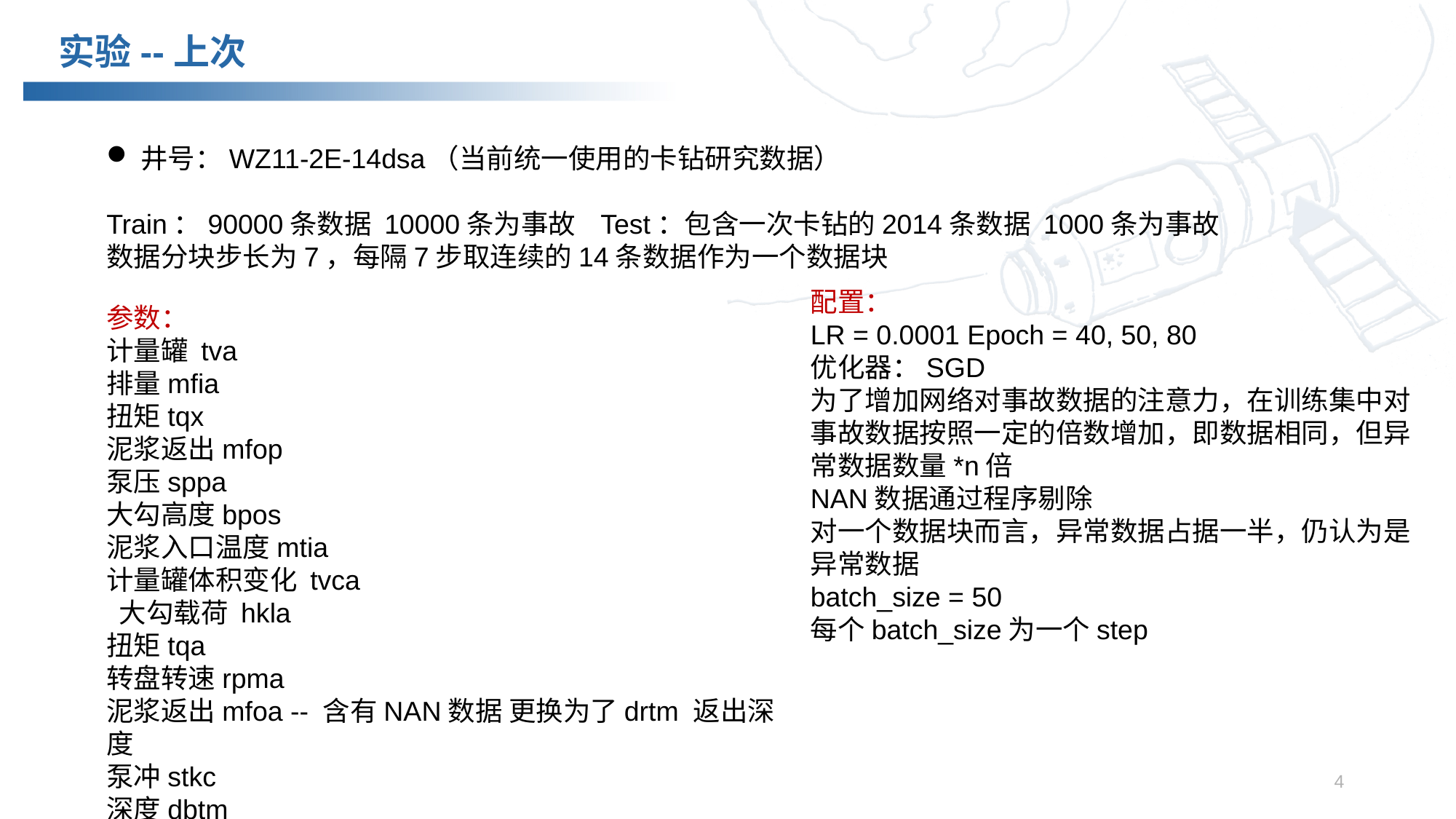

实验--上次

井号：WZ11-2E-14dsa（当前统一使用的卡钻研究数据）

Train：90000条数据 10000条为事故   Test：包含一次卡钻的2014条数据 1000条为事故
数据分块步长为7，每隔7步取连续的14条数据作为一个数据块

配置：
LR = 0.0001 Epoch = 40, 50, 80
优化器：SGD
为了增加网络对事故数据的注意力，在训练集中对事故数据按照一定的倍数增加，即数据相同，但异常数据数量*n倍
NAN数据通过程序剔除
对一个数据块而言，异常数据占据一半，仍认为是异常数据
batch_size = 50
每个batch_size为一个step
参数：
计量罐 tva
排量mfia
扭矩tqx
泥浆返出mfop
泵压sppa
大勾高度bpos
泥浆入口温度mtia
计量罐体积变化 tvca
 大勾载荷 hkla
扭矩tqa
转盘转速rpma
泥浆返出mfoa -- 含有NAN数据 更换为了drtm 返出深度
泵冲stkc
深度dbtm
4